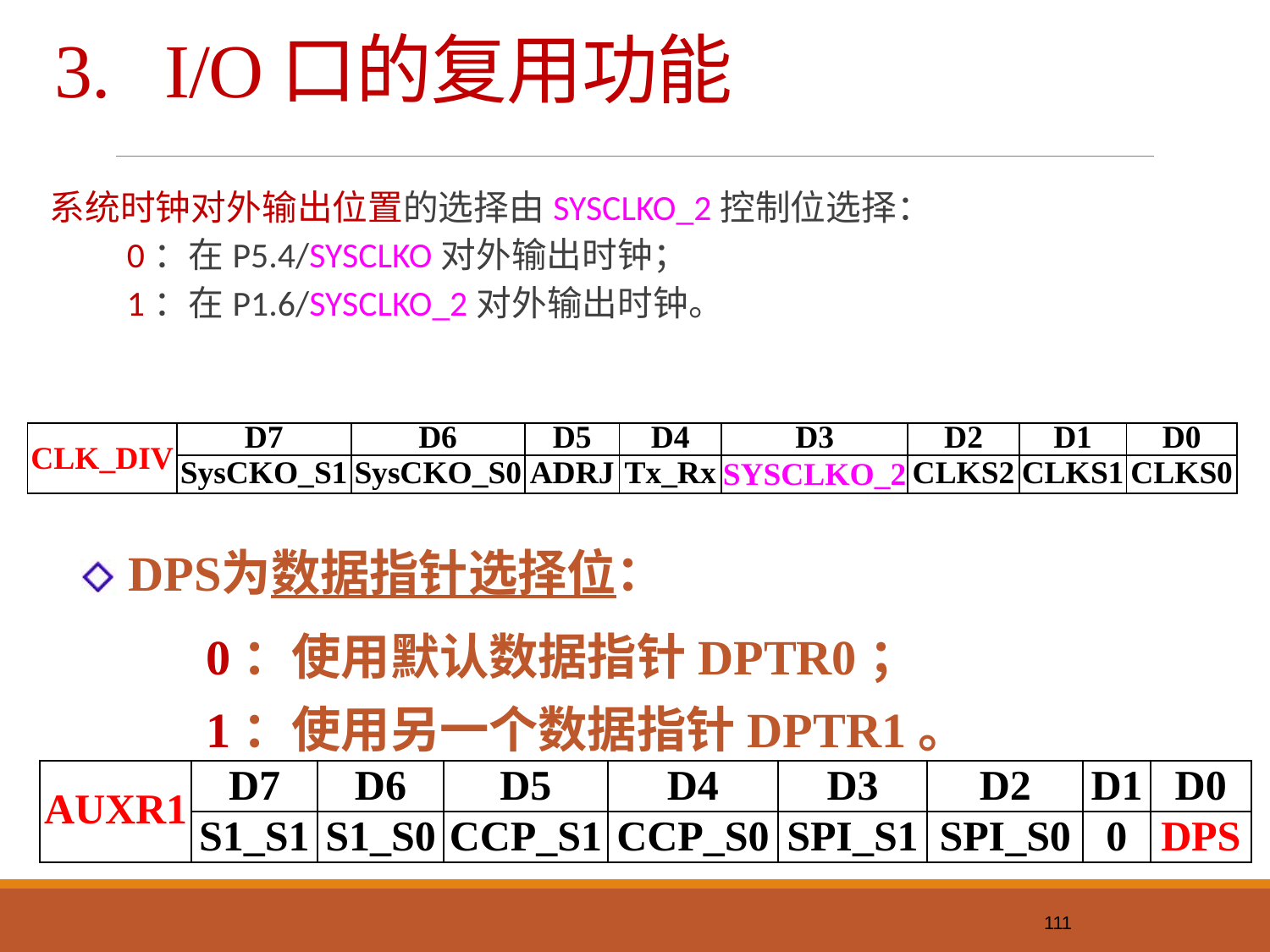

# 3.   I/O口的复用功能
系统时钟对外输出位置的选择由SYSCLKO_2控制位选择：
0：在P5.4/SYSCLKO对外输出时钟；
1：在P1.6/SYSCLKO_2对外输出时钟。
| CLK\_DIV | D7 | D6 | D5 | D4 | D3 | D2 | D1 | D0 |
| --- | --- | --- | --- | --- | --- | --- | --- | --- |
|  | SysCKO\_S1 | SysCKO\_S0 | ADRJ | Tx\_Rx | SYSCLKO\_2 | CLKS2 | CLKS1 | CLKS0 |
DPS为数据指针选择位：
0：使用默认数据指针DPTR0；
1：使用另一个数据指针DPTR1。
| AUXR1 | D7 | D6 | D5 | D4 | D3 | D2 | D1 | D0 |
| --- | --- | --- | --- | --- | --- | --- | --- | --- |
|  | S1\_S1 | S1\_S0 | CCP\_S1 | CCP\_S0 | SPI\_S1 | SPI\_S0 | 0 | DPS |
111